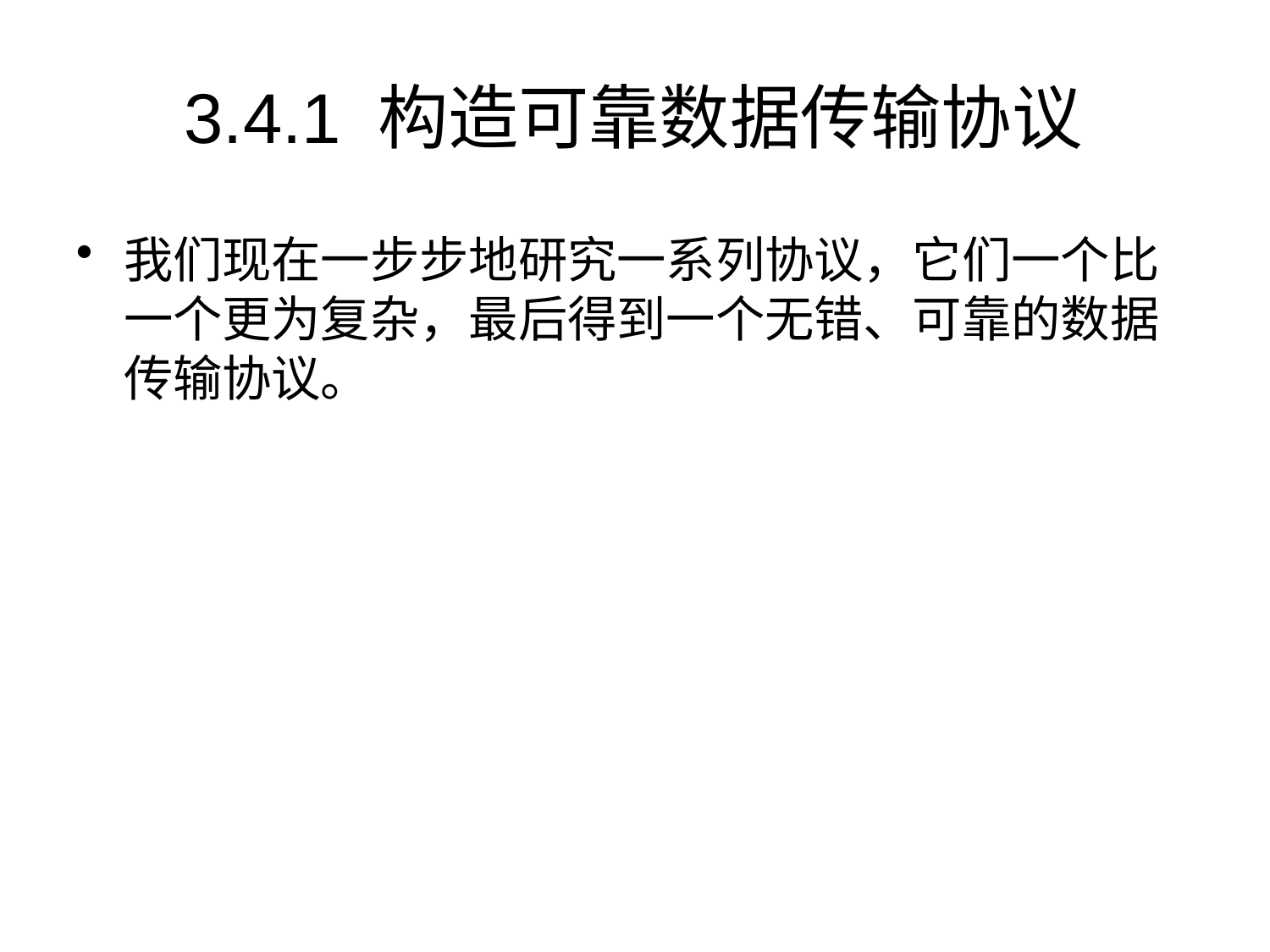

# 3.4.1 构造可靠数据传输协议
我们现在一步步地研究一系列协议，它们一个比一个更为复杂，最后得到一个无错、可靠的数据传输协议。